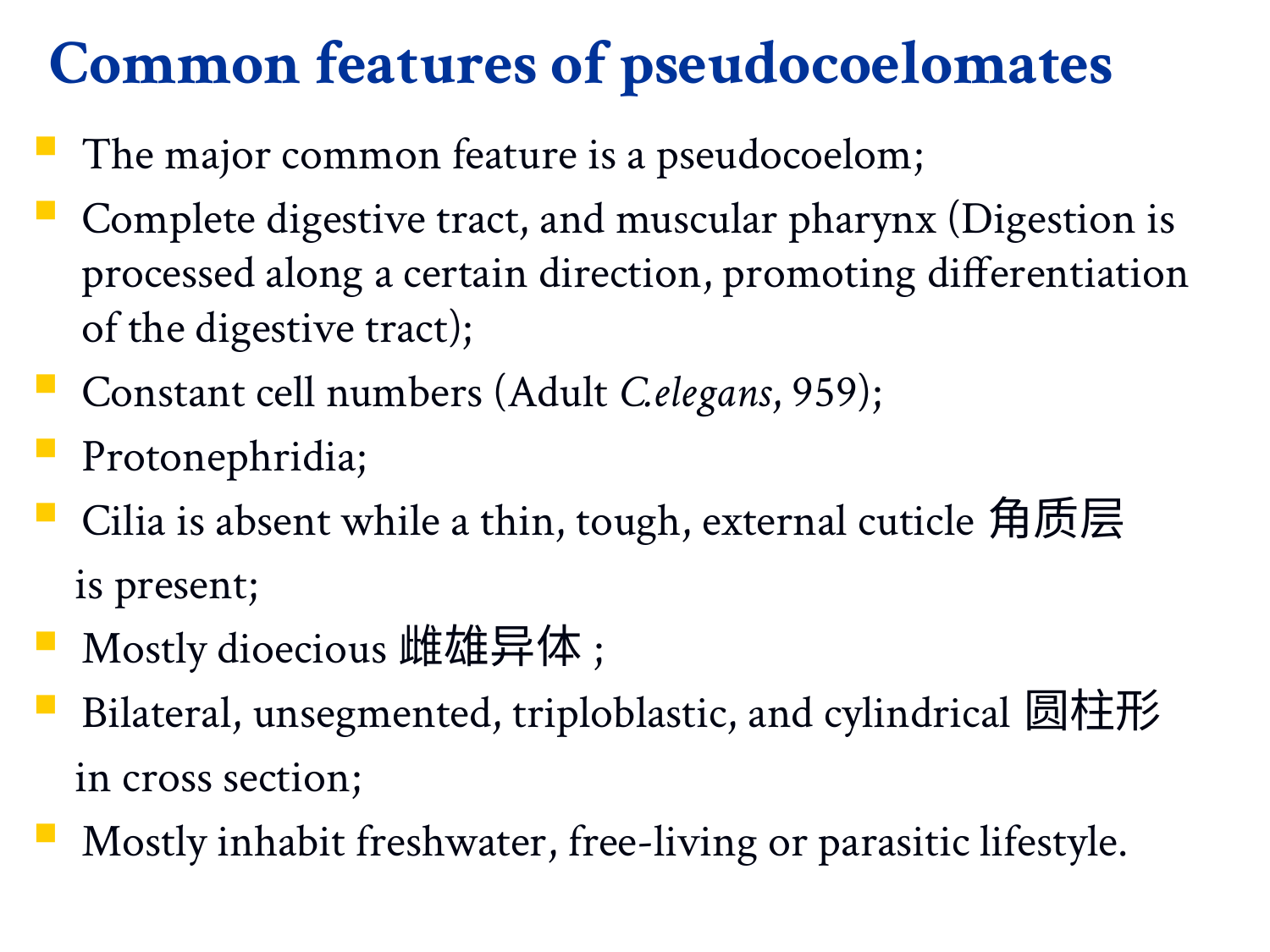

# Common features of pseudocoelomates
The major common feature is a pseudocoelom;
Complete digestive tract, and muscular pharynx (Digestion is processed along a certain direction, promoting differentiation of the digestive tract);
Constant cell numbers (Adult C.elegans, 959);
Protonephridia;
Cilia is absent while a thin, tough, external cuticle角质层
    is present;
Mostly dioecious雌雄异体;
Bilateral, unsegmented, triploblastic, and cylindrical圆柱形
    in cross section;
Mostly inhabit freshwater, free-living or parasitic lifestyle.